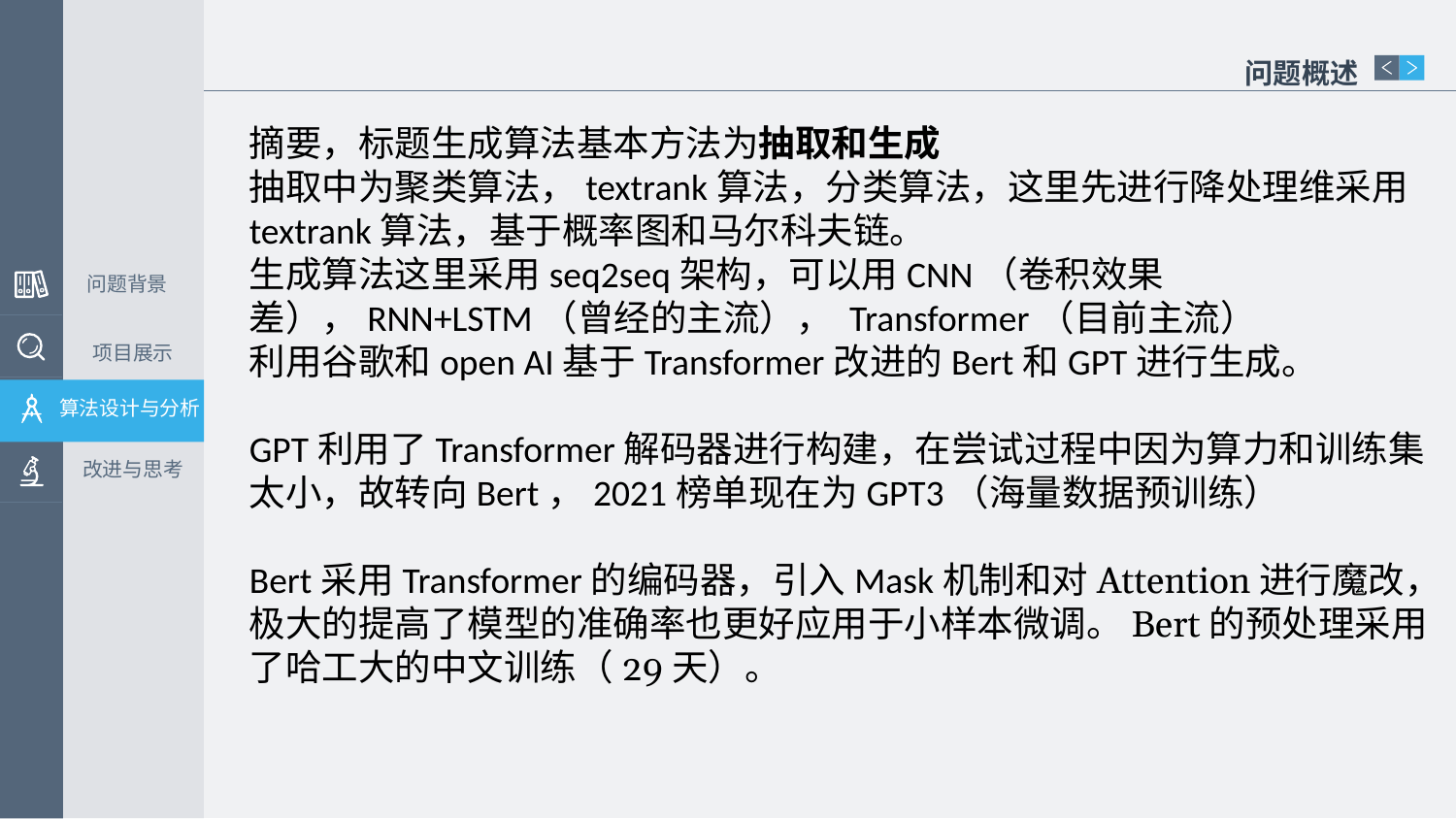

问题概述

摘要，标题生成算法基本方法为抽取和生成
抽取中为聚类算法，textrank算法，分类算法，这里先进行降处理维采用textrank算法，基于概率图和马尔科夫链。
生成算法这里采用seq2seq架构，可以用CNN（卷积效果差），RNN+LSTM（曾经的主流）， Transformer（目前主流）
利用谷歌和open AI基于Transformer改进的Bert和GPT进行生成。

GPT利用了Transformer解码器进行构建，在尝试过程中因为算力和训练集太小，故转向Bert，2021榜单现在为GPT3（海量数据预训练）

Bert采用Transformer的编码器，引入Mask机制和对Attention进行魔改，极大的提高了模型的准确率也更好应用于小样本微调。Bert的预处理采用了哈工大的中文训练（29天）。

问题背景

项目展示

算法设计与分析

改进与思考